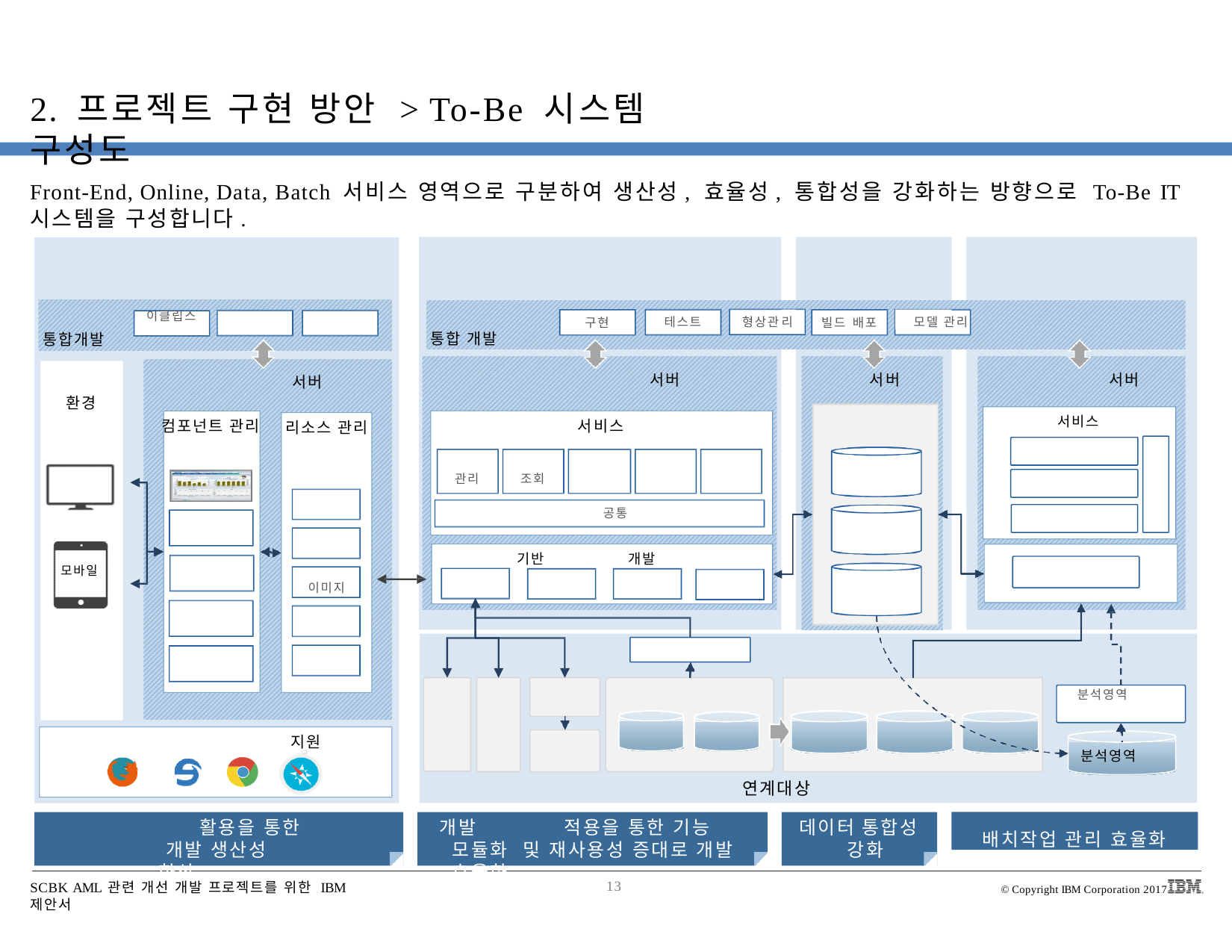

# 2. 프로젝트 구현 방안 > To-Be 시스템 구성도

Front-End, Online, Data, Batch 서비스 영역으로 구분하여 생산성, 효율성, 통합성을 강화하는 방향으로 To-Be IT
시스템을 구성합니다.

이클립스

리

모델

형상관
테스트
관리
구현
빌드 배포
통합 개발
통합개발

서버
서버
서버
서버
환경

서비스

서비스
컴포넌트 관리
리소스 관리

이미지

관리
조회

공통

기반
개발

모바일

분석영역

지원

분석영역

연계대상

배치작업 관리 효율화
활용을 통한  개발 생산성 향상
개발	적용을 통한 기능 모듈화  및 재사용성 증대로 개발 효율화
데이터 통합성  강화

SCBK AML 관련 개선 개발 프로젝트를 위한 IBM 제안서
13

© Copyright IBM Corporation 2017